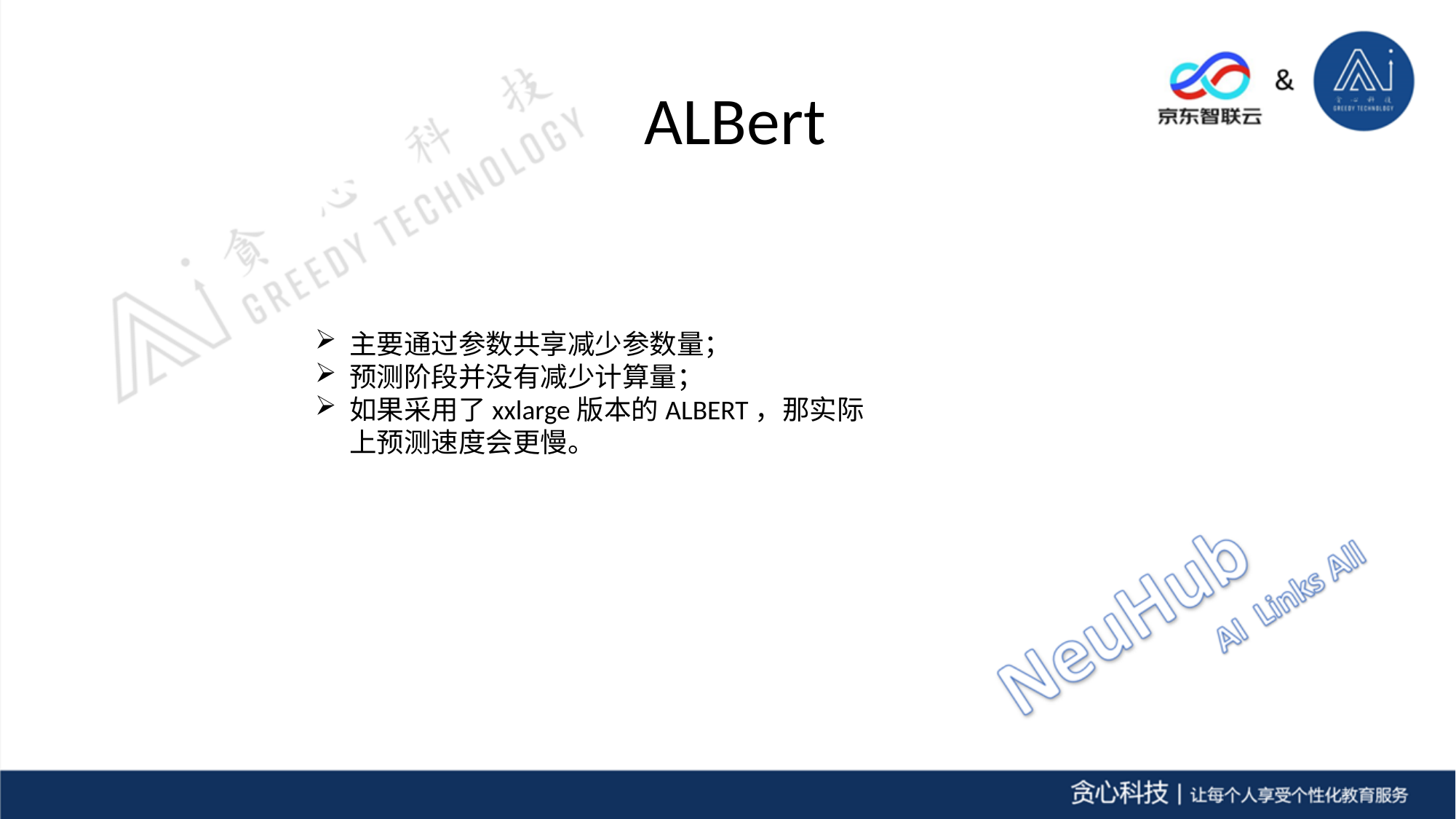

# ALBert
主要通过参数共享减少参数量；
预测阶段并没有减少计算量；
如果采用了xxlarge版本的ALBERT，那实际上预测速度会更慢。

43